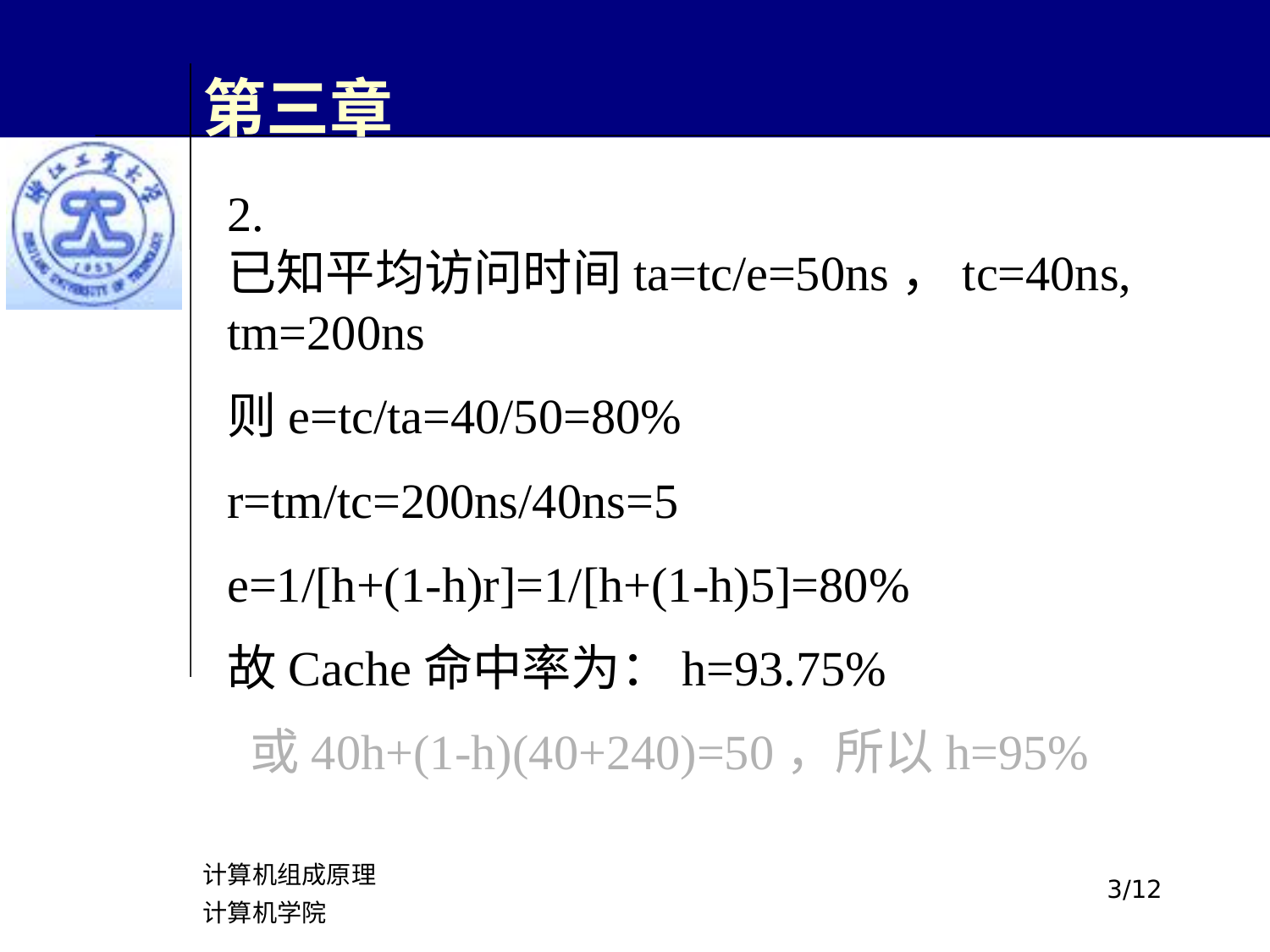

# 第三章
2. 已知平均访问时间ta=tc/e=50ns，tc=40ns, tm=200ns
则e=tc/ta=40/50=80%
r=tm/tc=200ns/40ns=5
e=1/[h+(1-h)r]=1/[h+(1-h)5]=80%
故Cache命中率为：h=93.75%
 或40h+(1-h)(40+240)=50，所以h=95%

计算机组成原理
计算机学院

3/12